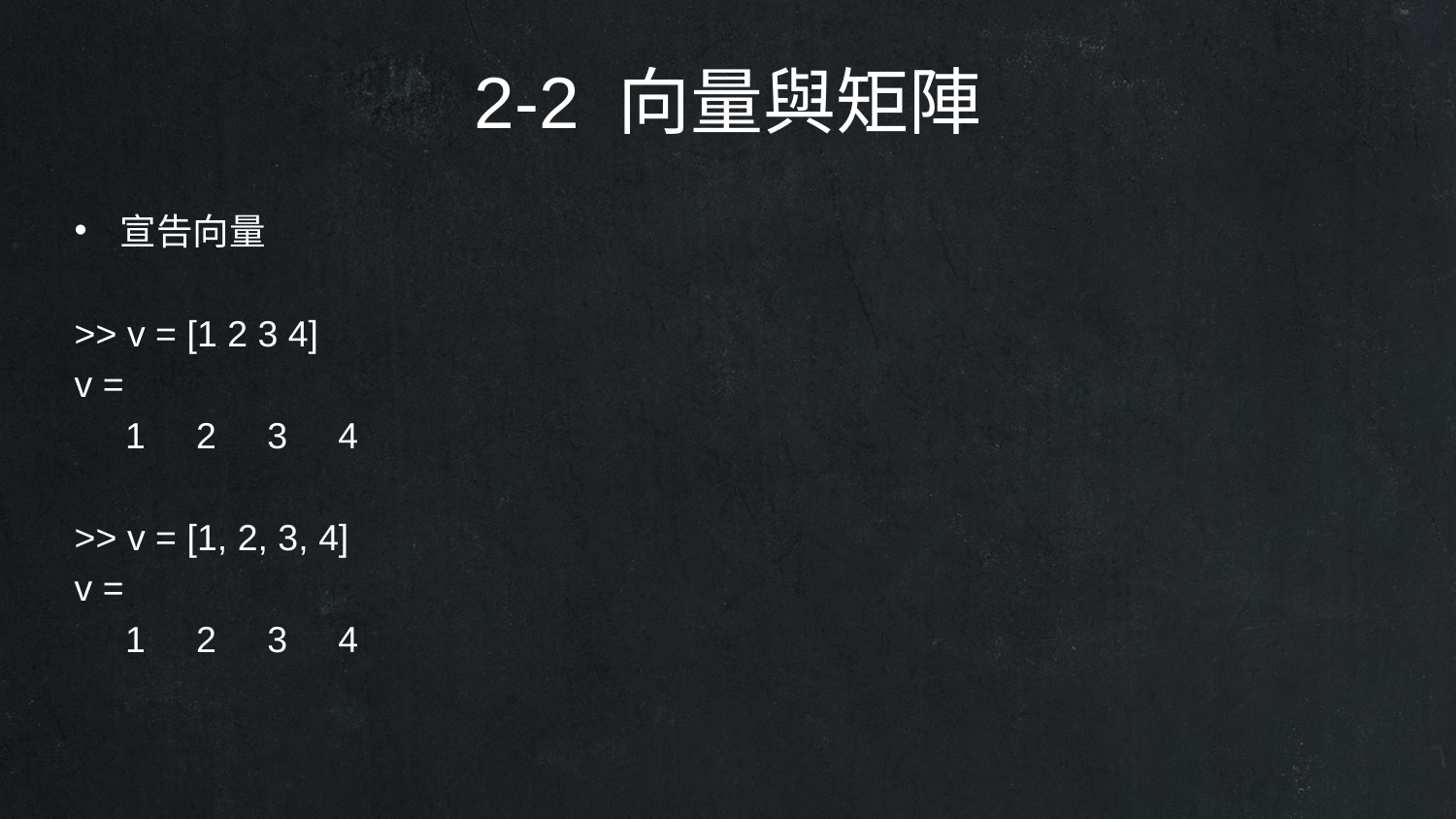

2-2 向量與矩陣
宣告向量

>> v = [1 2 3 4]
v =
     1     2     3     4

>> v = [1, 2, 3, 4]
v =
     1     2     3     4